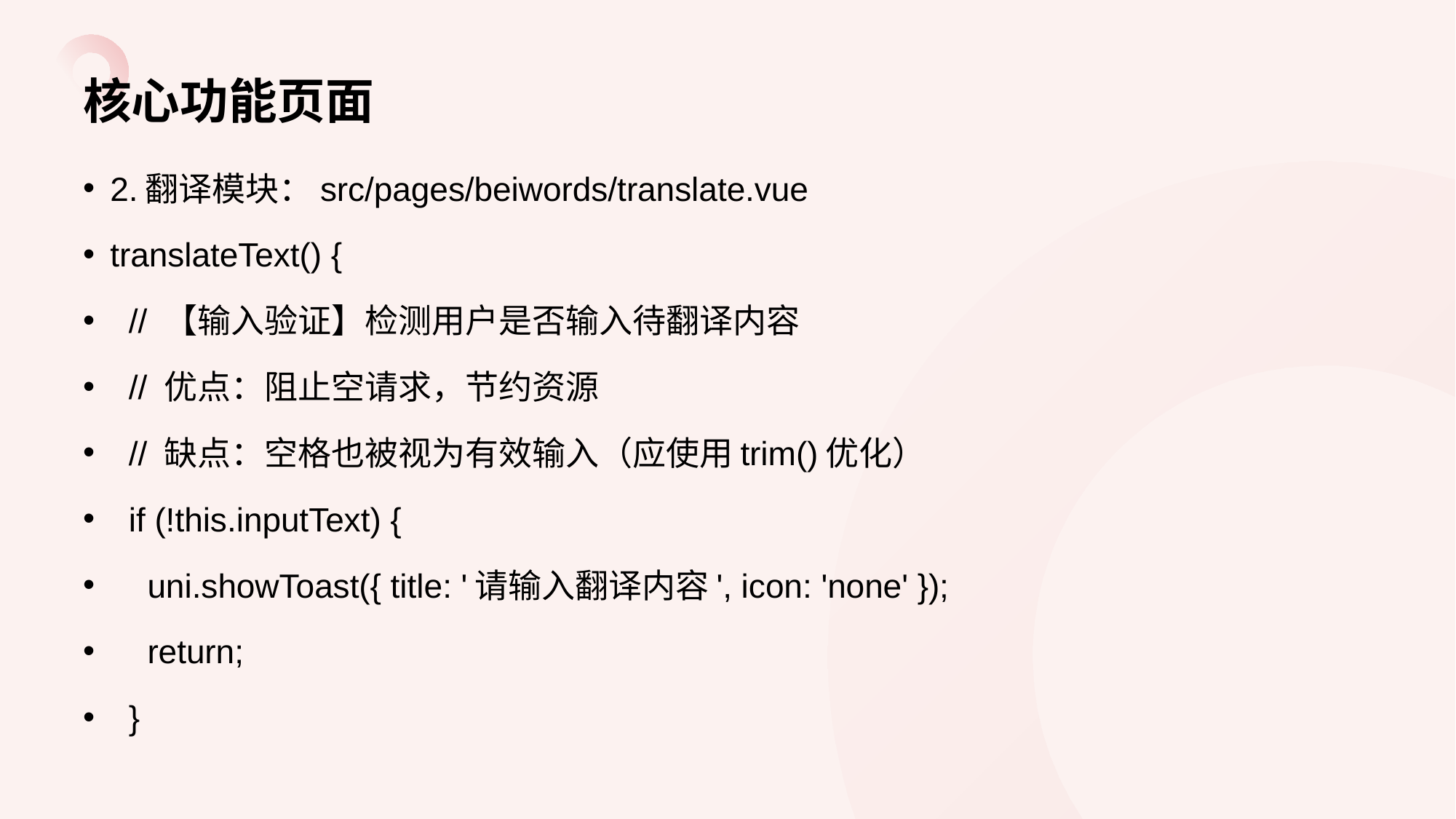

# 核心功能页面
2.翻译模块：src/pages/beiwords/translate.vue
translateText() {
  // 【输入验证】检测用户是否输入待翻译内容
  // 优点：阻止空请求，节约资源
  // 缺点：空格也被视为有效输入（应使用trim()优化）
  if (!this.inputText) {
    uni.showToast({ title: '请输入翻译内容', icon: 'none' });
    return;
  }